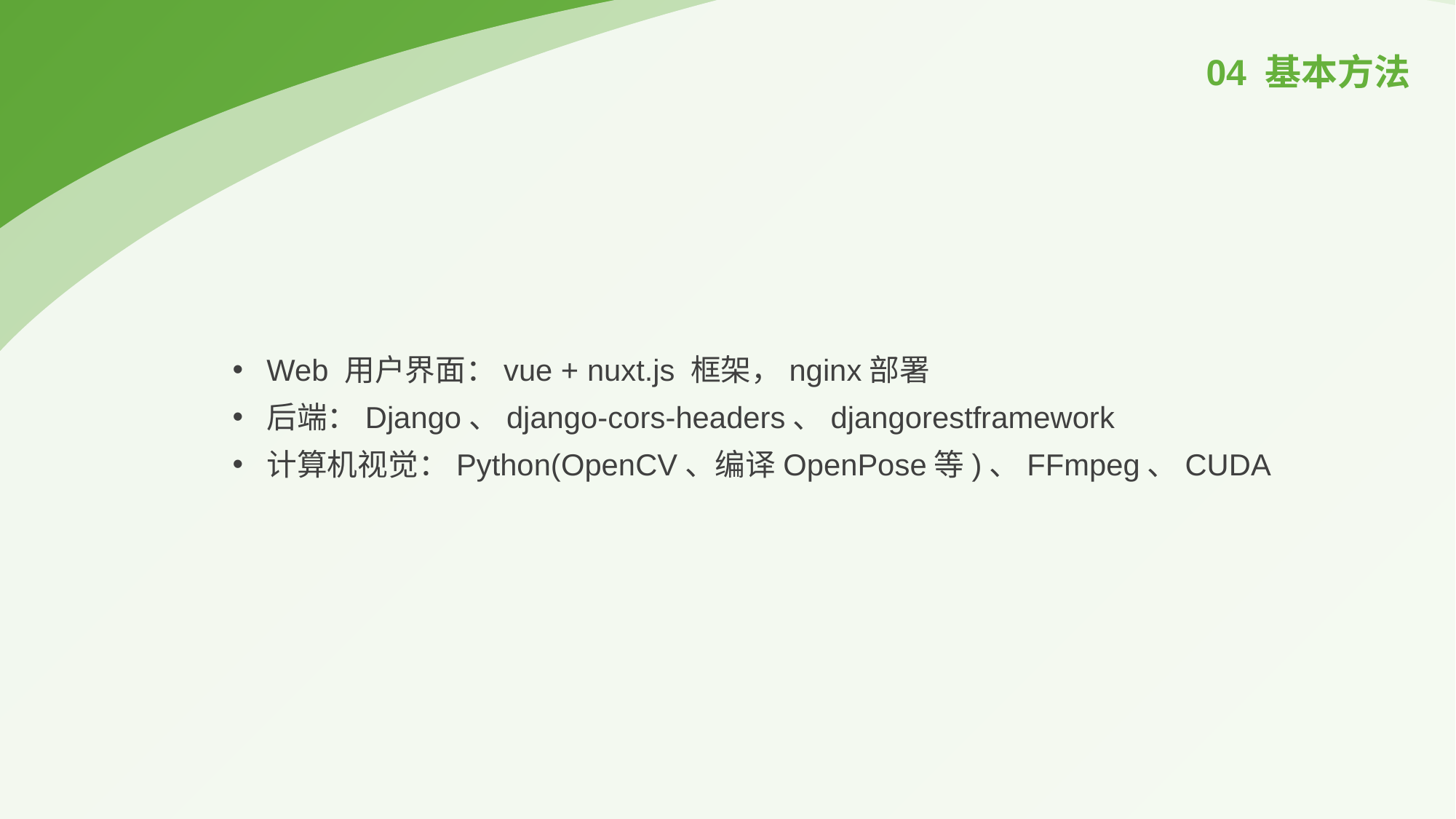

04 基本方法
Web 用户界面：vue + nuxt.js 框架，nginx部署
后端：Django、django-cors-headers、djangorestframework
计算机视觉：Python(OpenCV、编译OpenPose等)、FFmpeg、CUDA